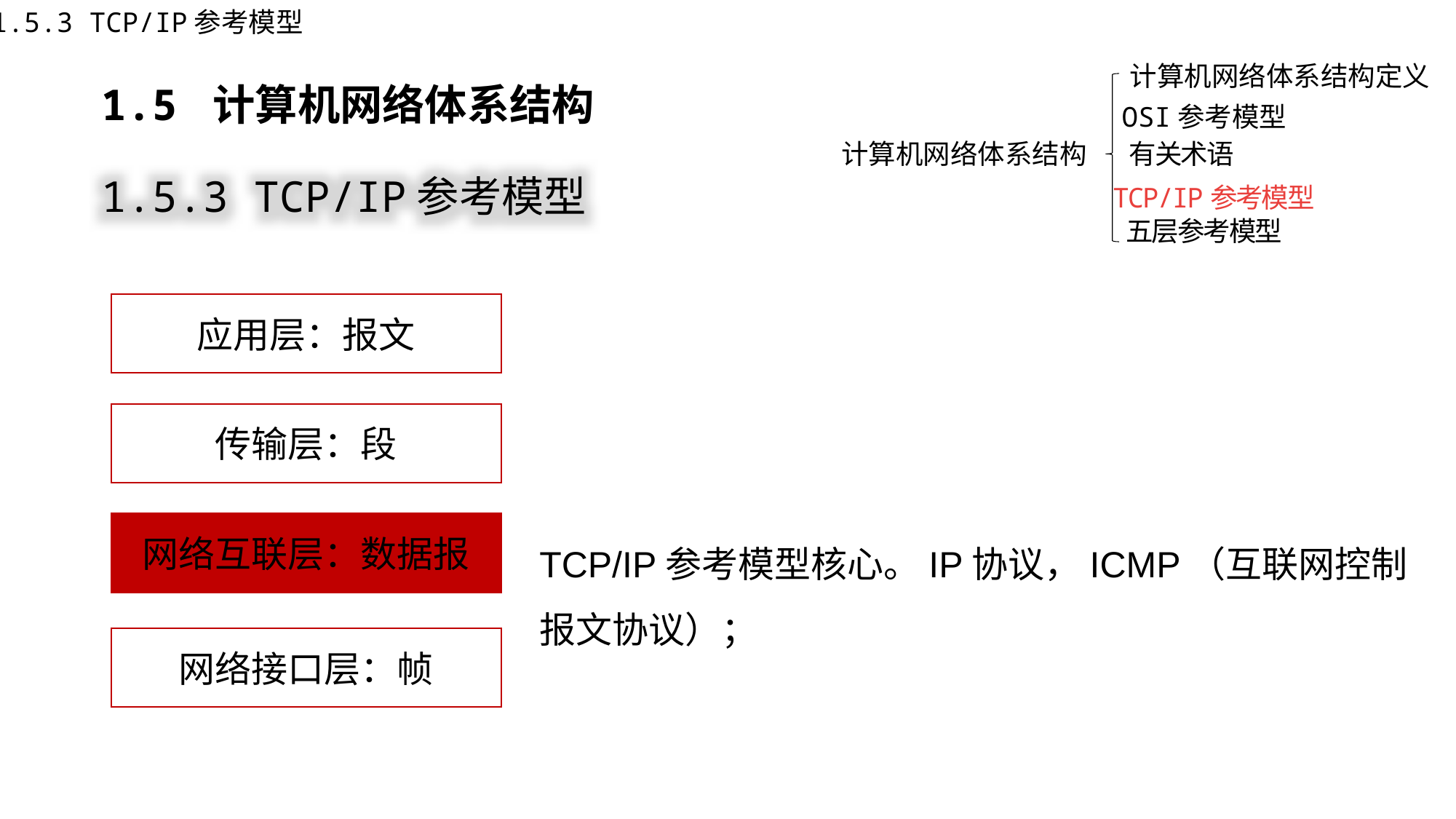

1.5.3 TCP/IP参考模型
计算机网络体系结构定义
1.5 计算机网络体系结构

OSI参考模型
计算机网络体系结构
有关术语
TCP/IP参考模型
五层参考模型
1.5.3 TCP/IP参考模型
应用层：报文
传输层：段
网络互联层：数据报
TCP/IP参考模型核心。IP协议，ICMP（互联网控制报文协议）；
网络接口层：帧